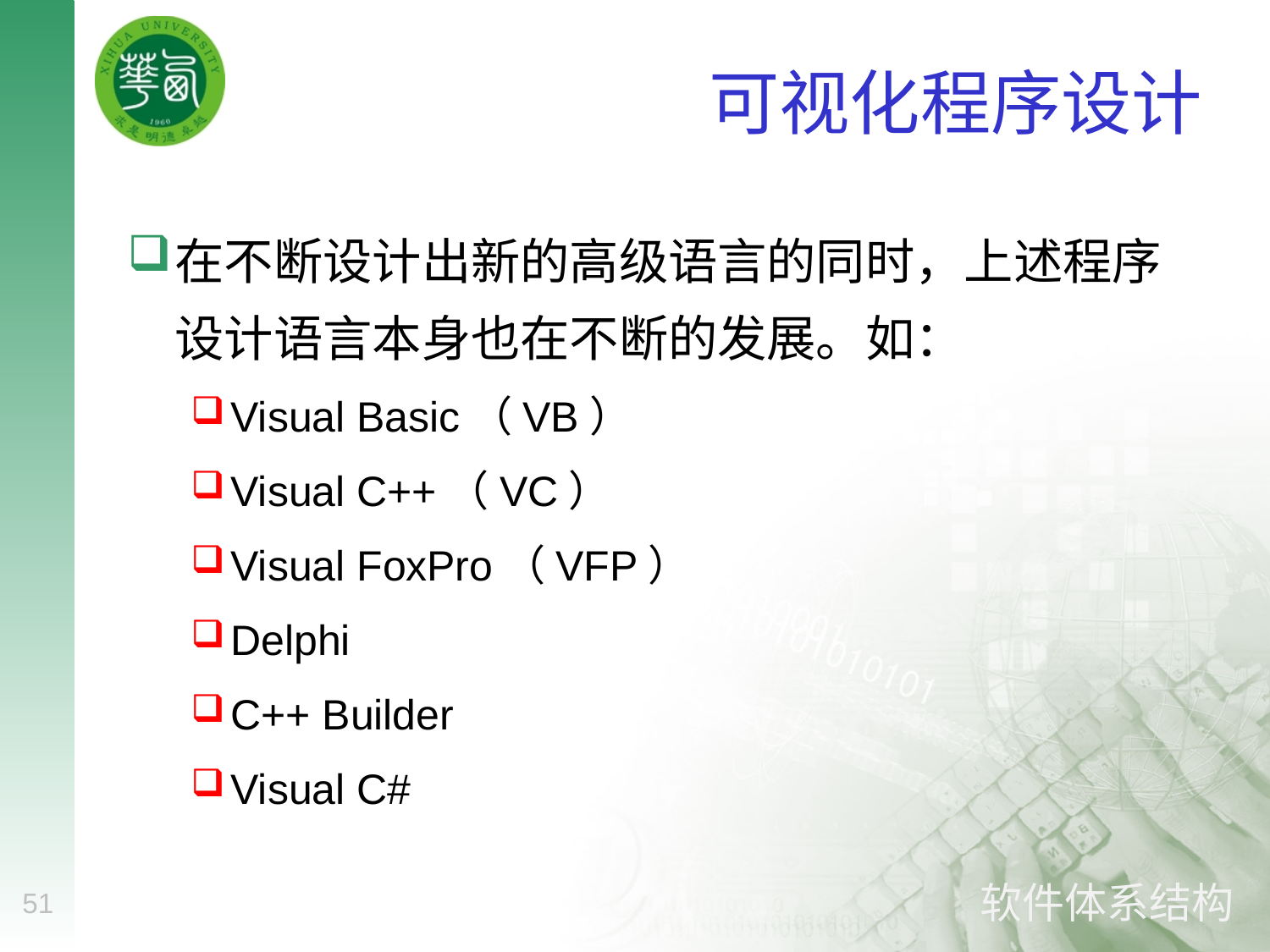

# 可视化程序设计
在不断设计出新的高级语言的同时，上述程序设计语言本身也在不断的发展。如：
Visual Basic（VB）
Visual C++（VC）
Visual FoxPro（VFP）
Delphi
C++ Builder
Visual C#
51